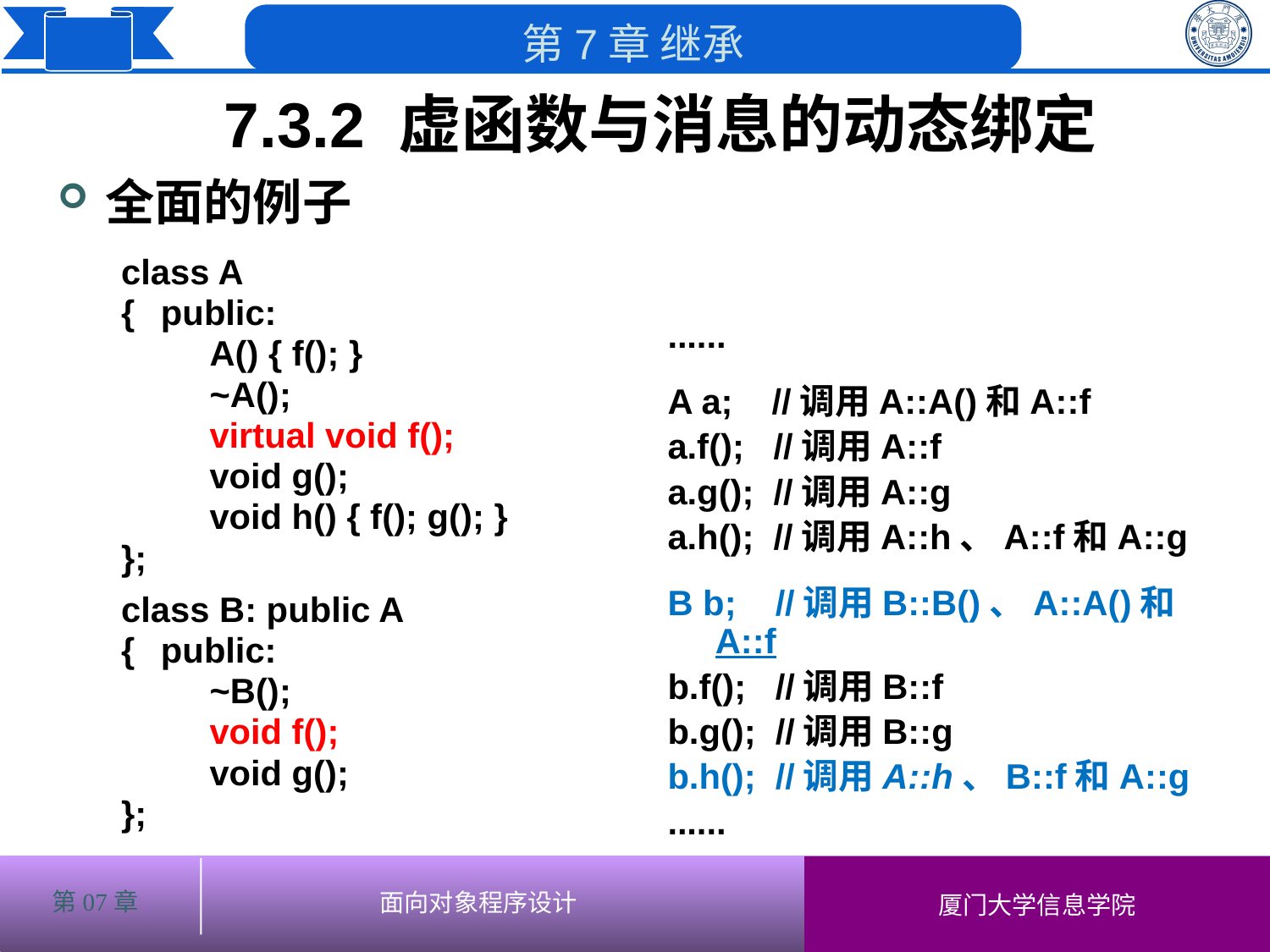

7.3.2 虚函数与消息的动态绑定
# 全面的例子

class A
{	public:
	     A() { f(); }
	     ~A();
	     virtual void f();
	     void g();
	     void h() { f(); g(); }
};
class B: public A
{	public:
	     ~B();
	     void f();
	     void g();
};
......
A a;    //调用A::A()和A::f
a.f();   //调用A::f
a.g();  //调用A::g
a.h();  //调用A::h、A::f和A::g
B b;    //调用B::B()、A::A()和A::f
b.f();   //调用B::f
b.g();  //调用B::g
b.h();  //调用A::h、B::f和A::g
......
12